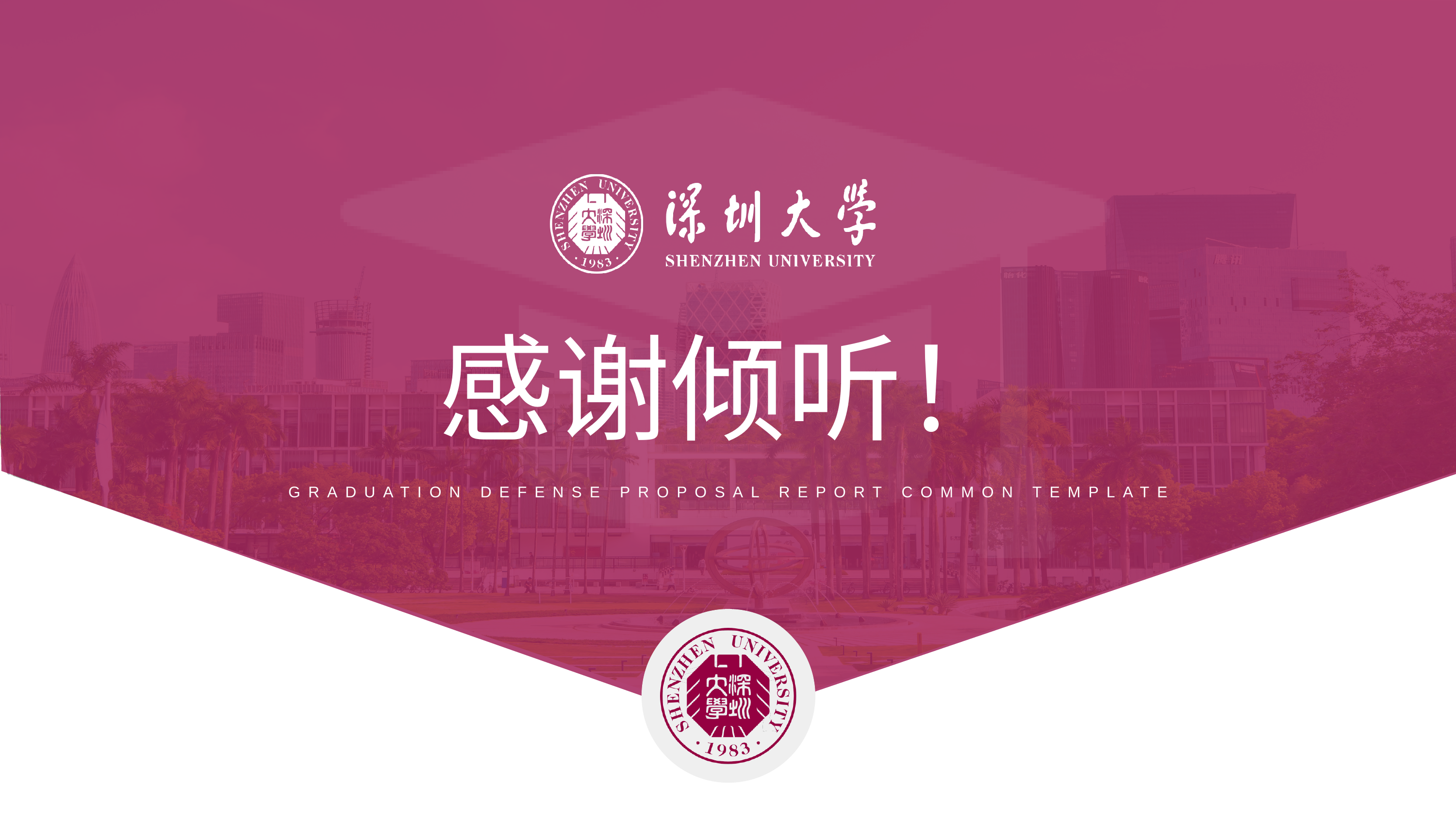

感谢倾听！

GRADUATION DEFENSE PROPOSAL REPORT COMMON TEMPLATE

生：张恩实